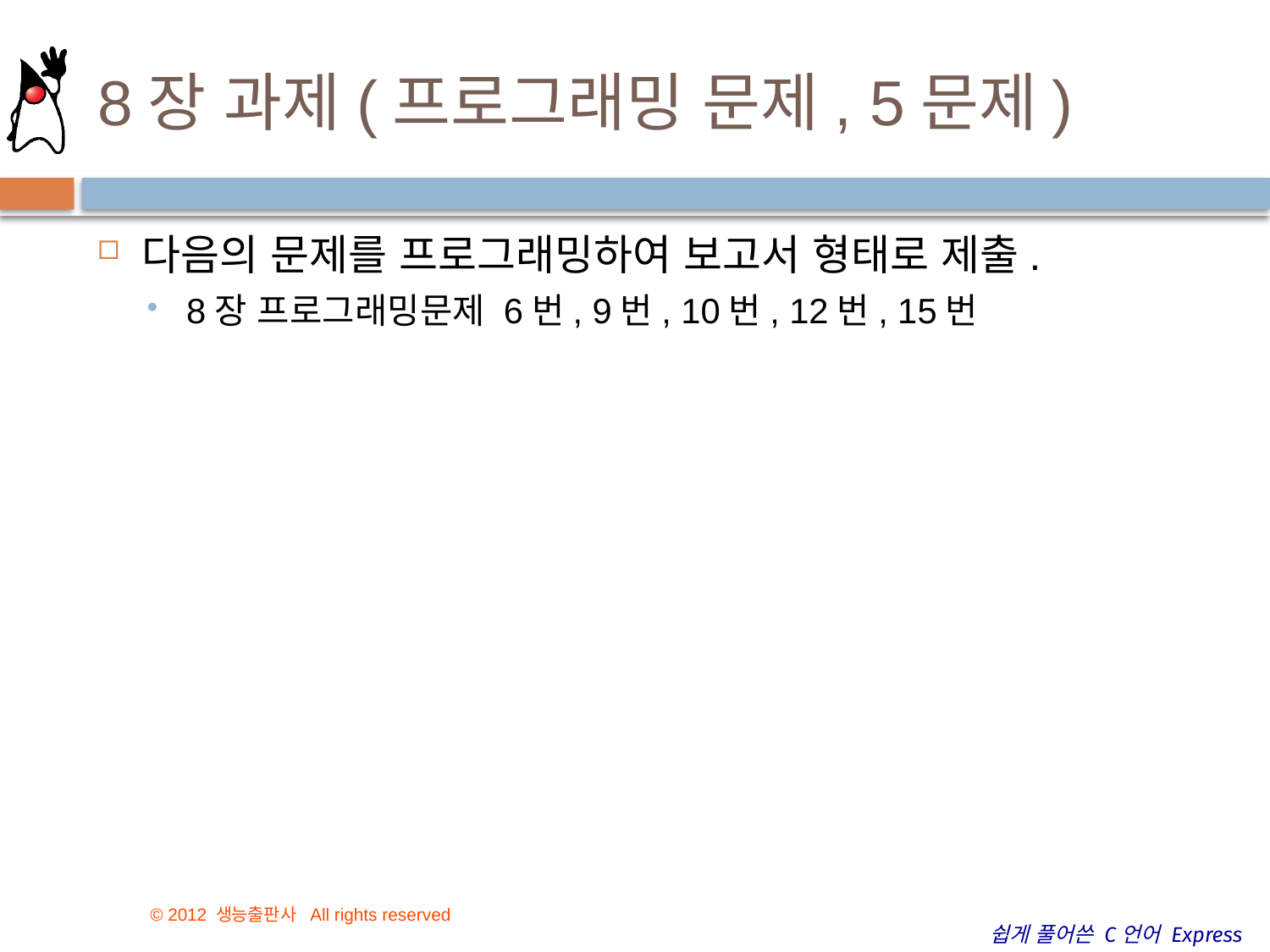

# 8장 과제(프로그래밍 문제, 5문제)
다음의 문제를 프로그래밍하여 보고서 형태로 제출.
8장 프로그래밍문제 6번, 9번, 10번, 12번, 15번